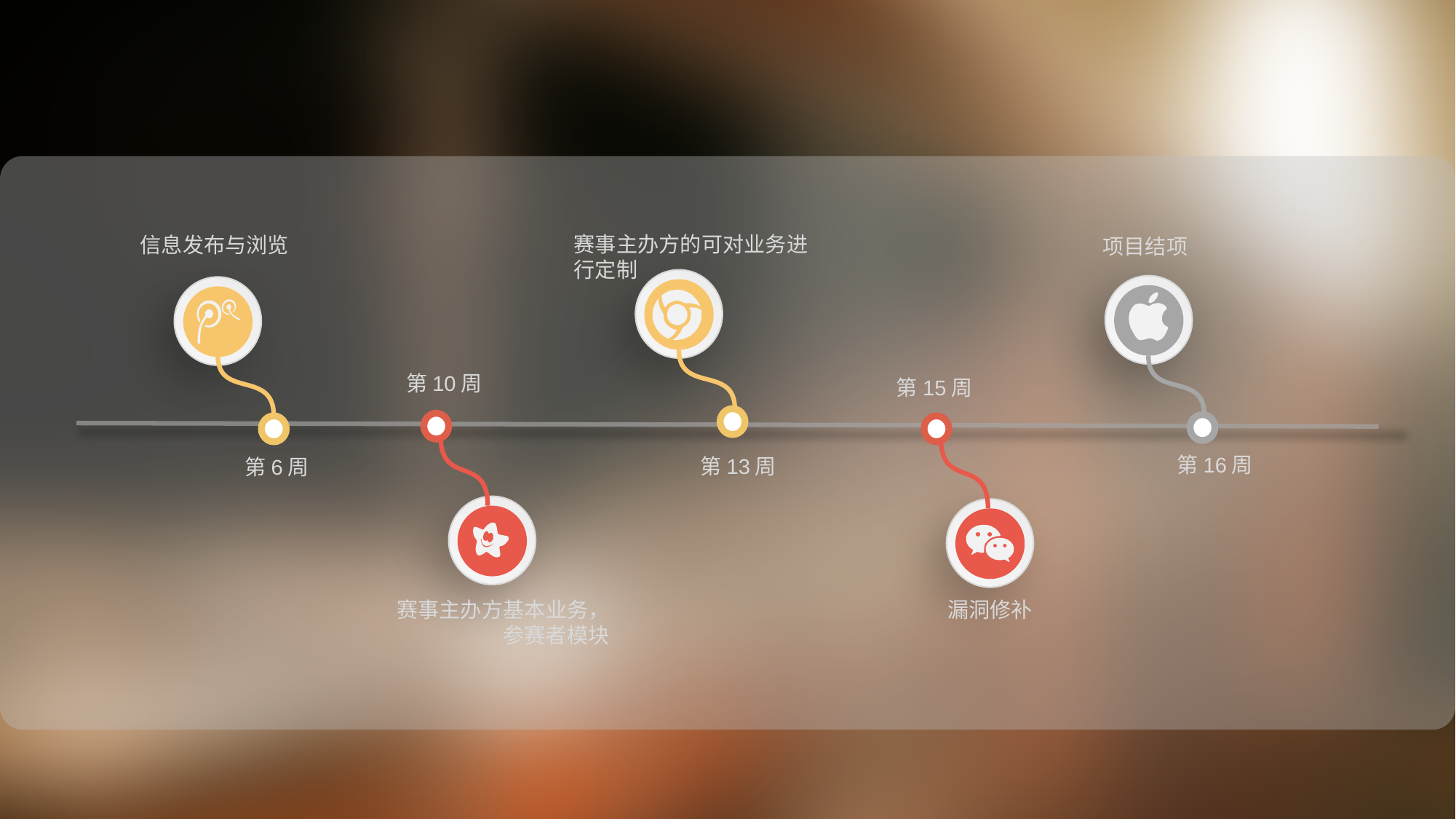

赛事主办方的可对业务进行定制
信息发布与浏览
项目结项

第10周
第15周

第16周
第13周
第6周
漏洞修补
赛事主办方基本业务，参赛者模块